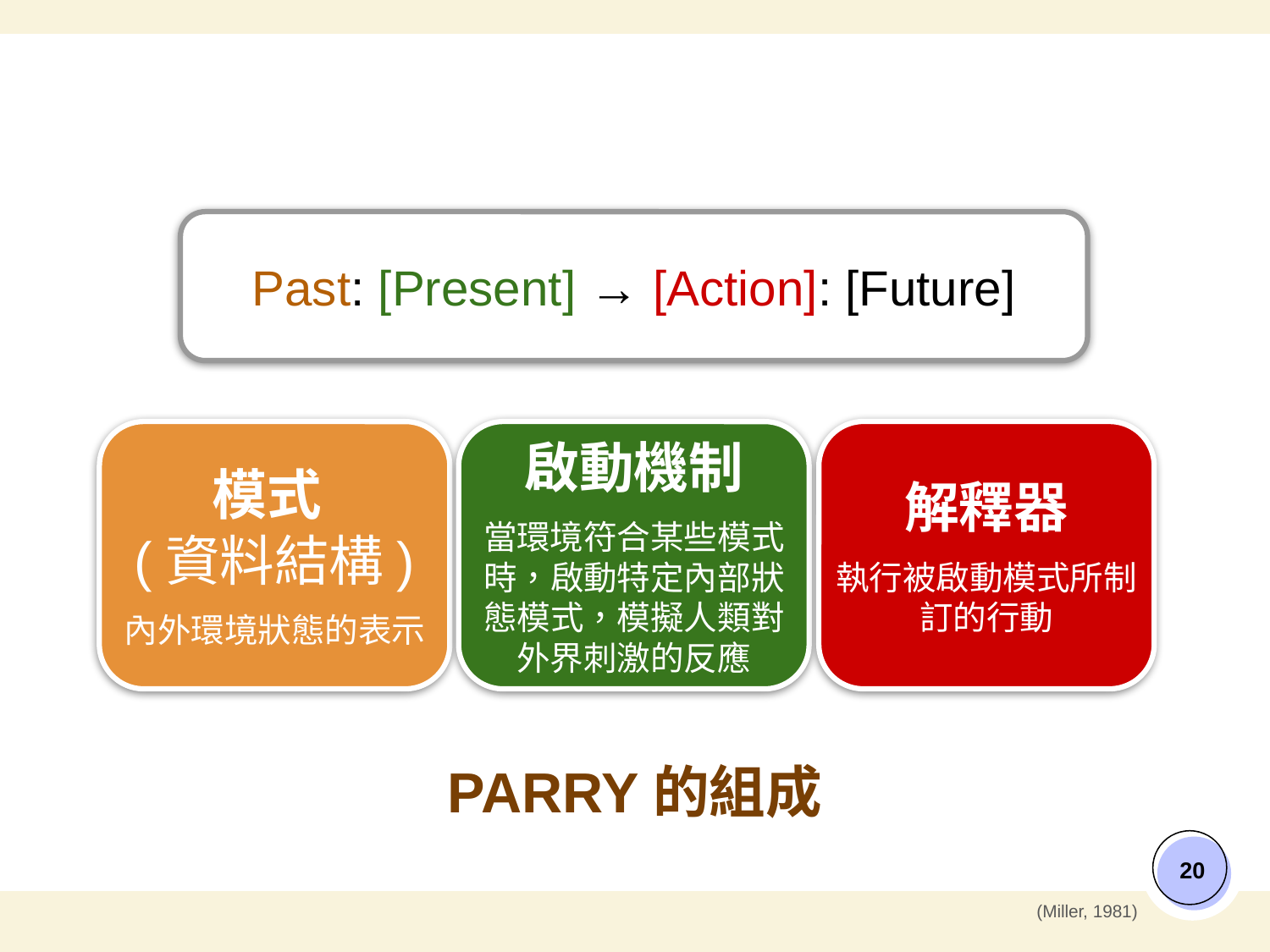

Past: [Present] → [Action]: [Future]
解釋器
執行被啟動模式所制訂的行動
模式
(資料結構)
內外環境狀態的表示
啟動機制
當環境符合某些模式時，啟動特定內部狀態模式，模擬人類對外界刺激的反應
# PARRY的組成
20

(Miller, 1981)